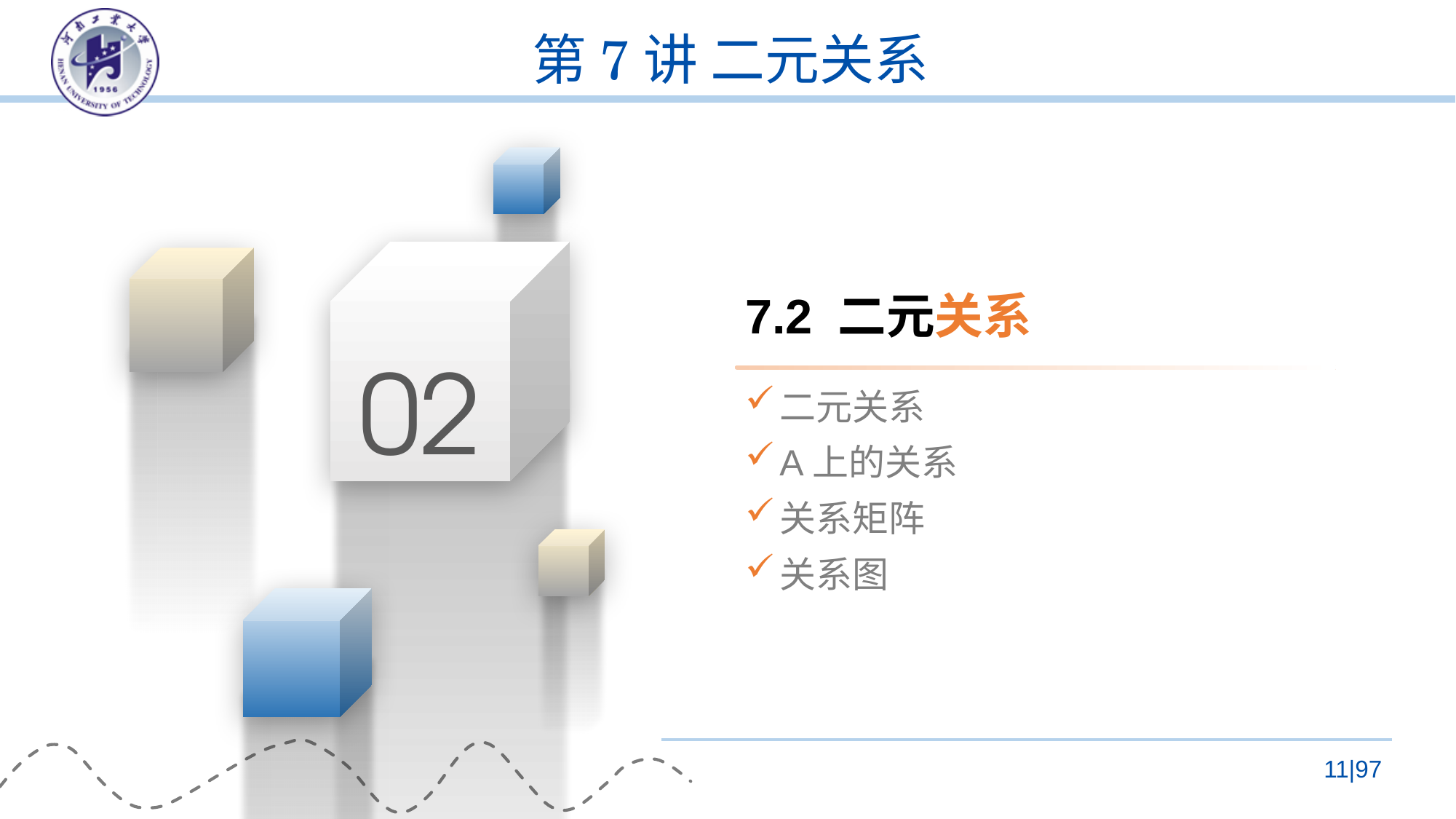

# 第7讲 二元关系

02

7.2 二元关系

二元关系
A上的关系
关系矩阵

关系图

11|97